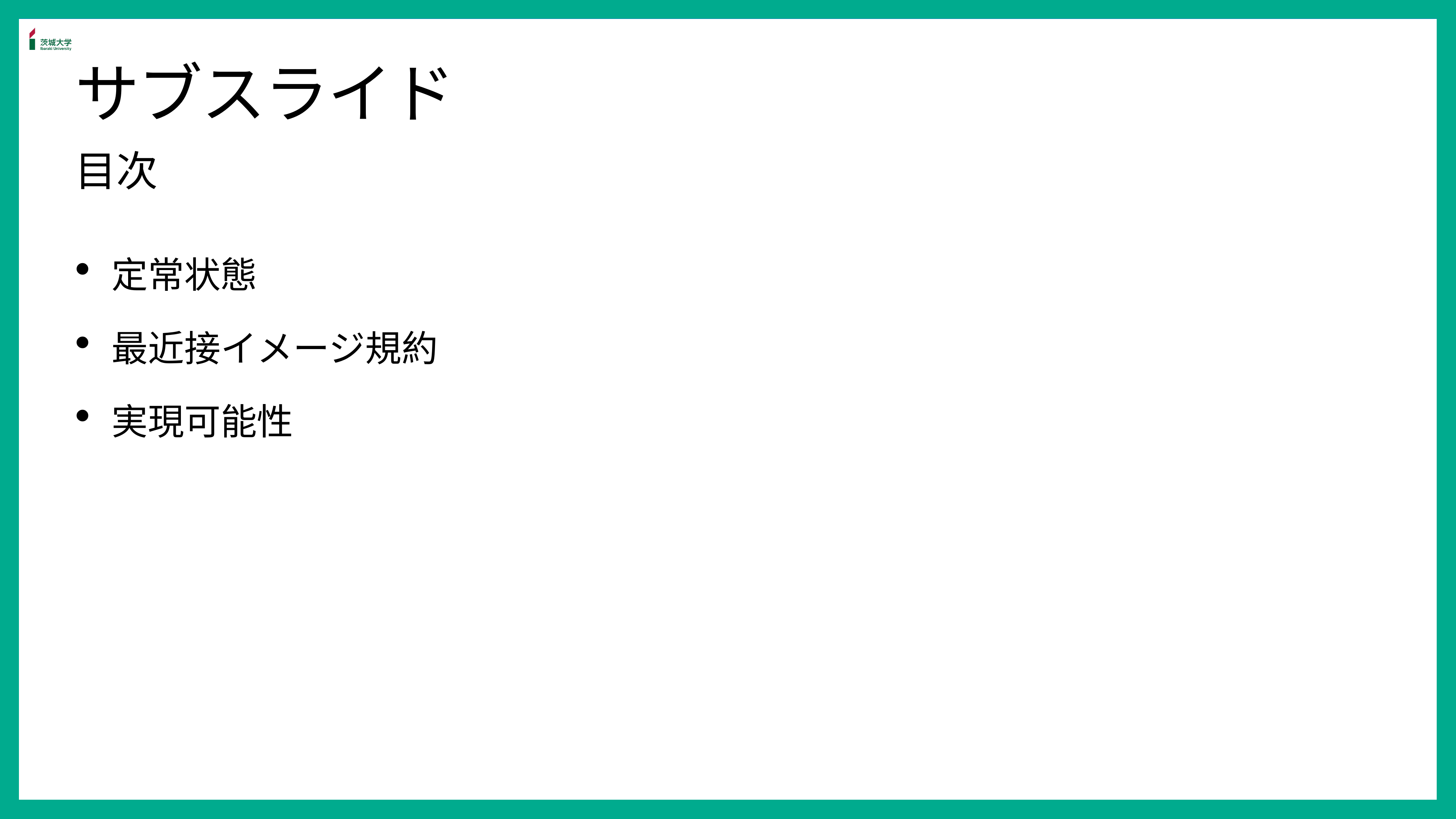

# サブスライド
目次
定常状態
最近接イメージ規約
実現可能性
51